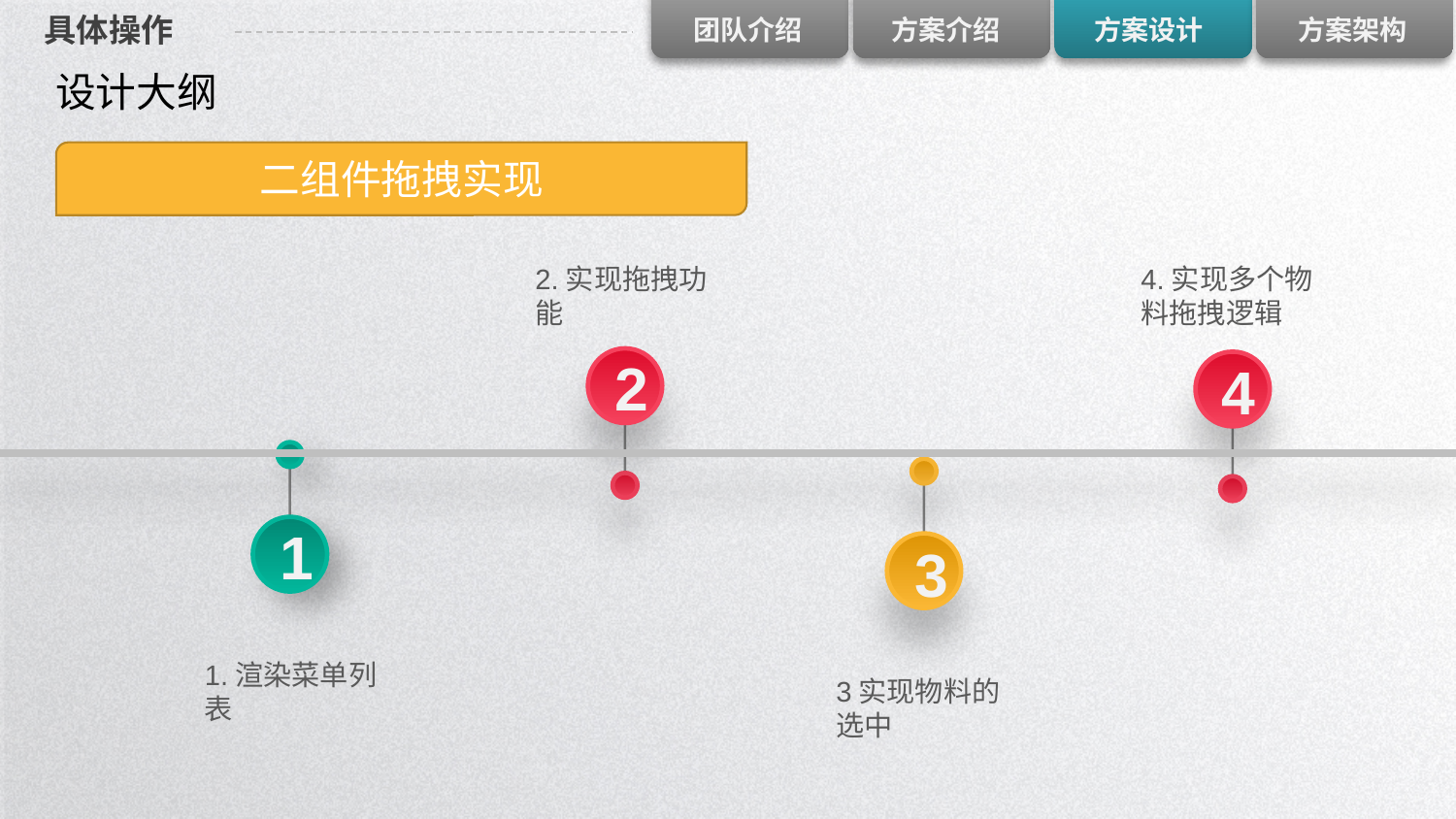

# 具体操作
设计大纲
二组件拖拽实现
2.实现拖拽功能

4.实现多个物料拖拽逻辑
2

4

1

3

1.渲染菜单列表
3实现物料的选中